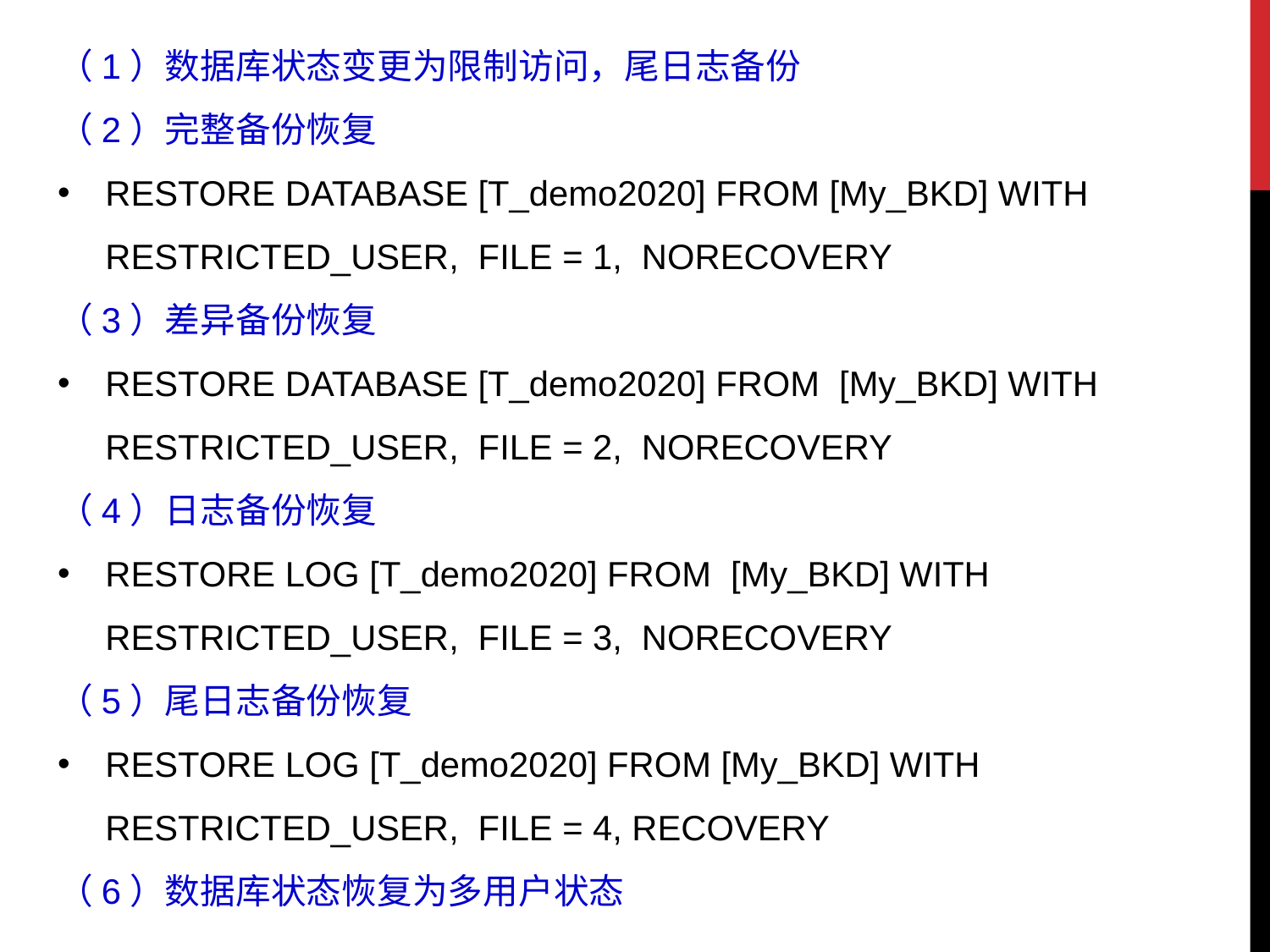

（1）数据库状态变更为限制访问，尾日志备份
（2）完整备份恢复
RESTORE DATABASE [T_demo2020] FROM [My_BKD] WITH  RESTRICTED_USER,  FILE = 1,  NORECOVERY
（3）差异备份恢复
RESTORE DATABASE [T_demo2020] FROM  [My_BKD] WITH  RESTRICTED_USER,  FILE = 2,  NORECOVERY
（4）日志备份恢复
RESTORE LOG [T_demo2020] FROM  [My_BKD] WITH  RESTRICTED_USER,  FILE = 3,  NORECOVERY
（5）尾日志备份恢复
RESTORE LOG [T_demo2020] FROM [My_BKD] WITH  RESTRICTED_USER,  FILE = 4, RECOVERY
（6）数据库状态恢复为多用户状态